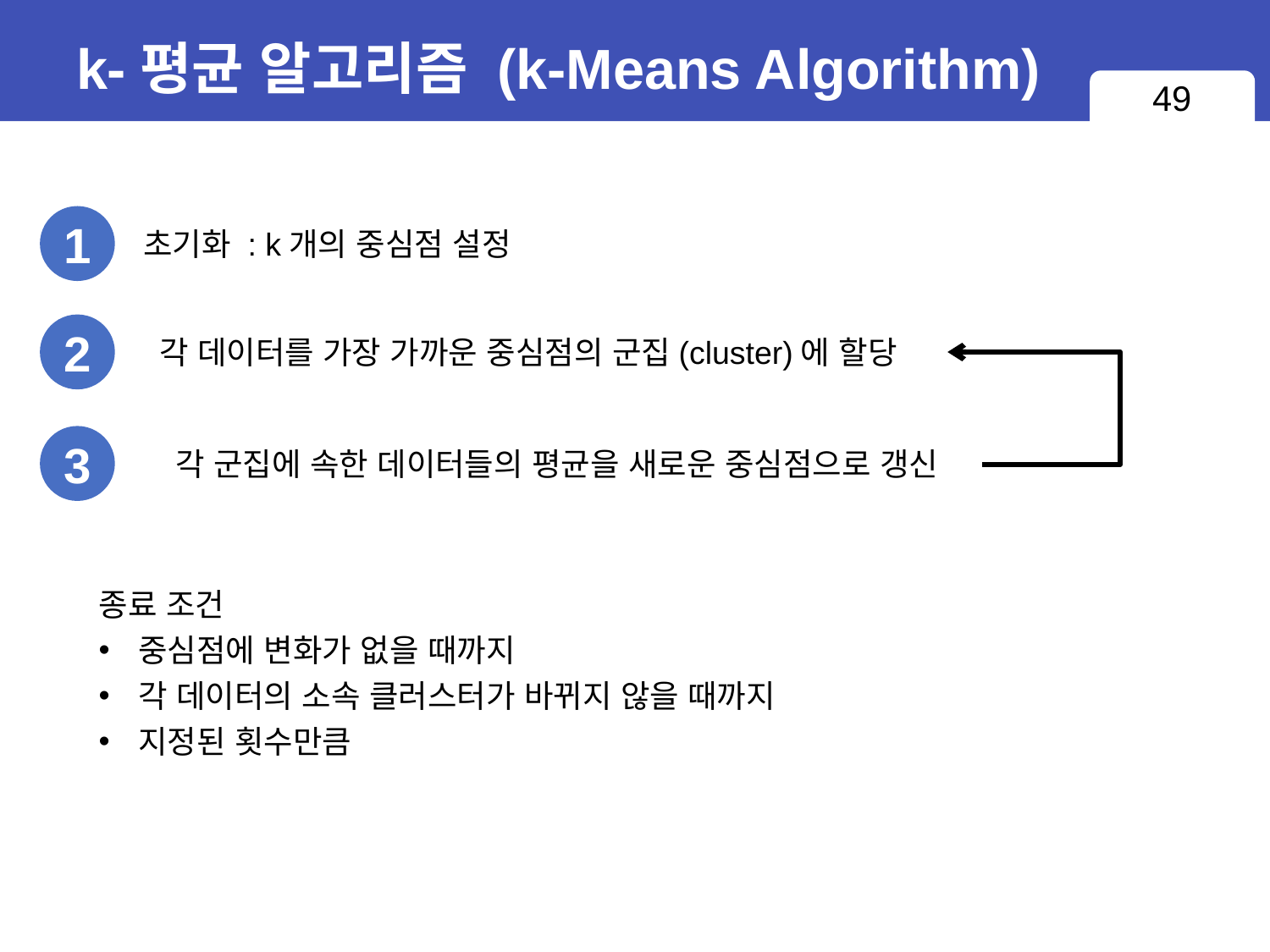

# k-평균 알고리즘 (k-Means Algorithm)
49
1
초기화 : k개의 중심점 설정
2
각 데이터를 가장 가까운 중심점의 군집(cluster)에 할당

3
각 군집에 속한 데이터들의 평균을 새로운 중심점으로 갱신
종료 조건
중심점에 변화가 없을 때까지
각 데이터의 소속 클러스터가 바뀌지 않을 때까지
지정된 횟수만큼